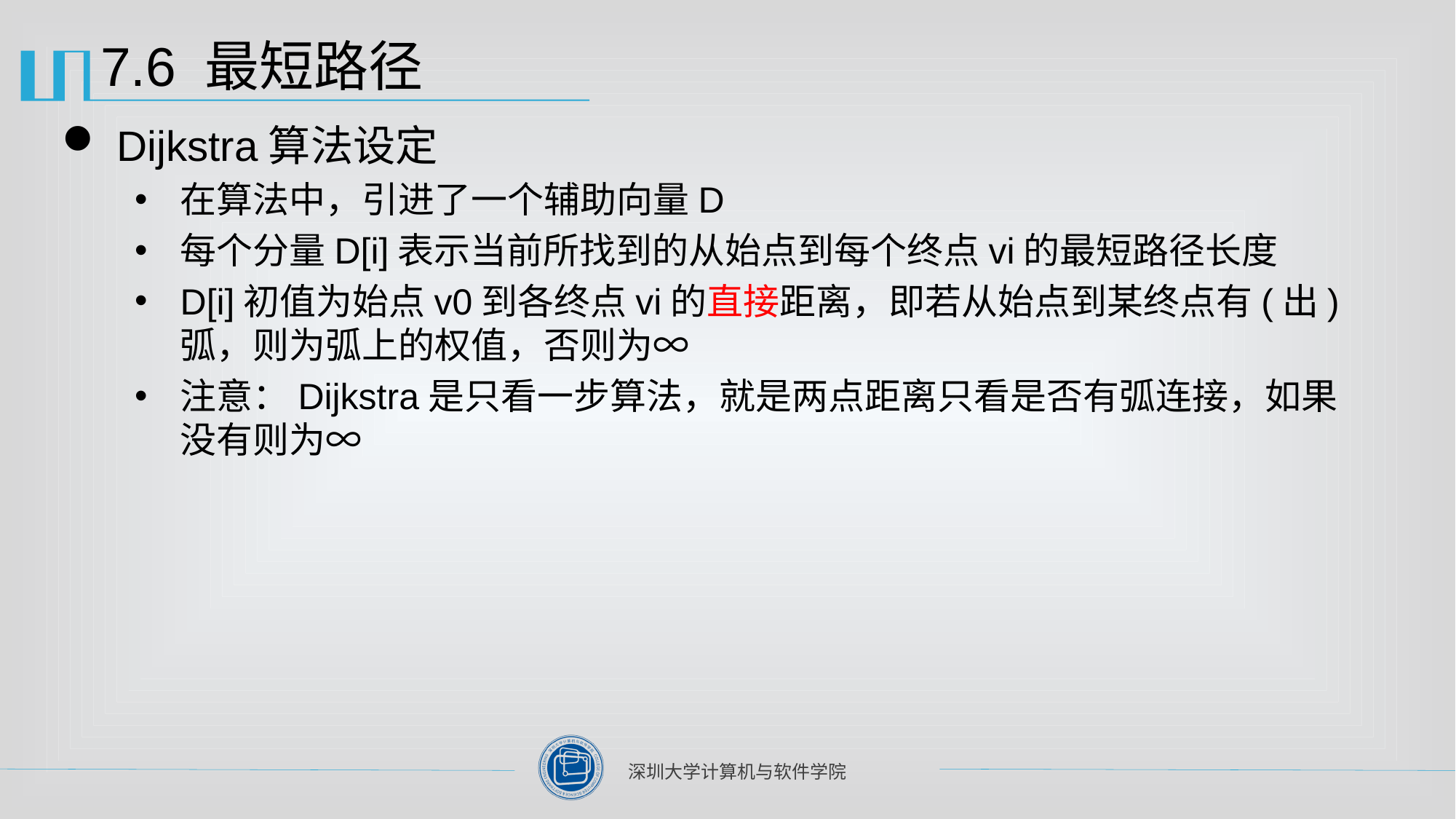

# 7.6 最短路径
Dijkstra算法设定
在算法中，引进了一个辅助向量D
每个分量D[i]表示当前所找到的从始点到每个终点vi的最短路径长度
D[i]初值为始点v0到各终点vi的直接距离，即若从始点到某终点有(出)弧，则为弧上的权值，否则为∞
注意：Dijkstra是只看一步算法，就是两点距离只看是否有弧连接，如果没有则为∞

123